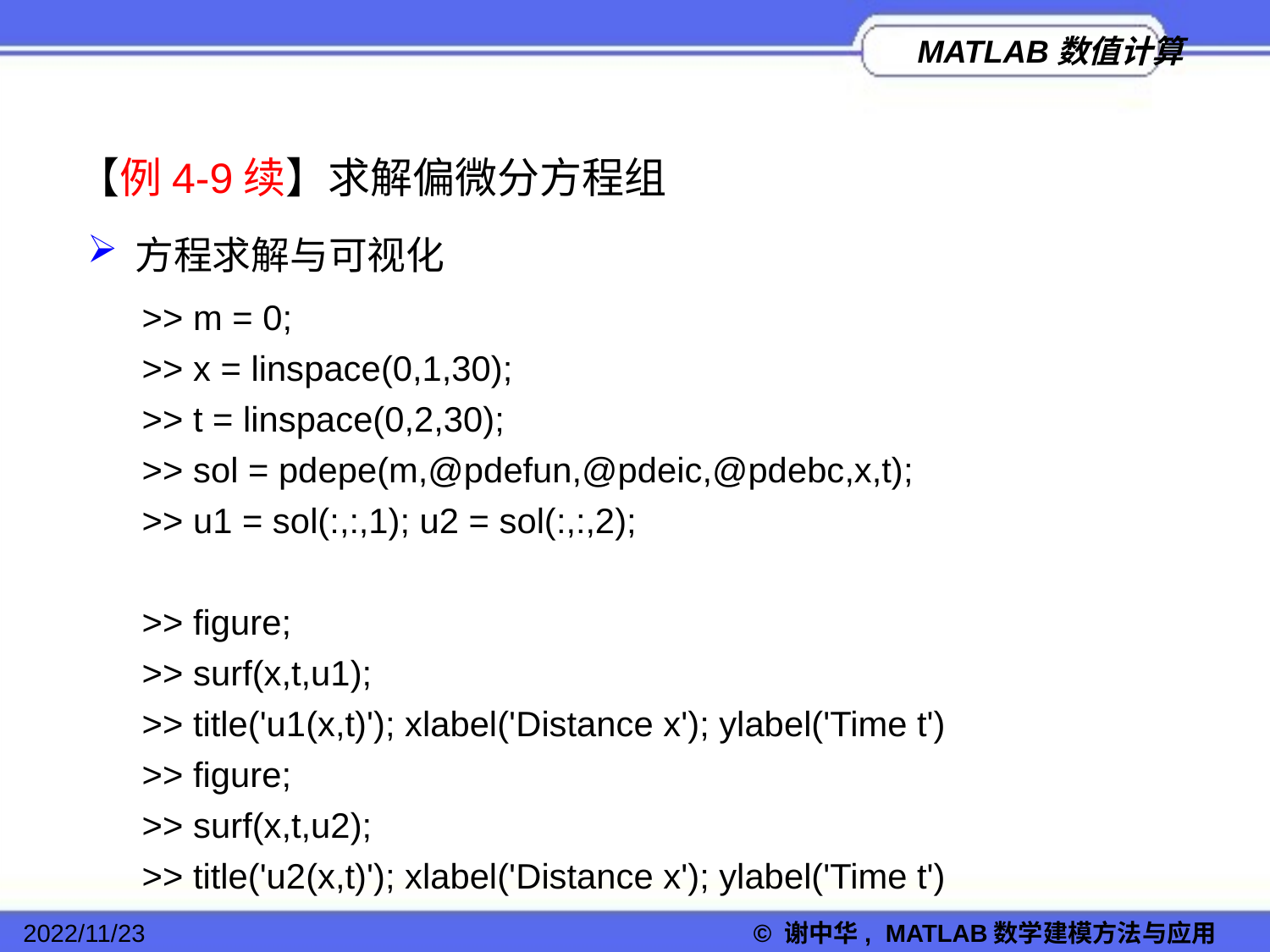

【例4-9续】求解偏微分方程组
方程求解与可视化
>> m = 0;
>> x = linspace(0,1,30);
>> t = linspace(0,2,30);
>> sol = pdepe(m,@pdefun,@pdeic,@pdebc,x,t);
>> u1 = sol(:,:,1); u2 = sol(:,:,2);

>> figure;
>> surf(x,t,u1);
>> title('u1(x,t)'); xlabel('Distance x'); ylabel('Time t')
>> figure;
>> surf(x,t,u2);
>> title('u2(x,t)'); xlabel('Distance x'); ylabel('Time t')
2022/11/23
© 谢中华,  MATLAB数学建模方法与应用